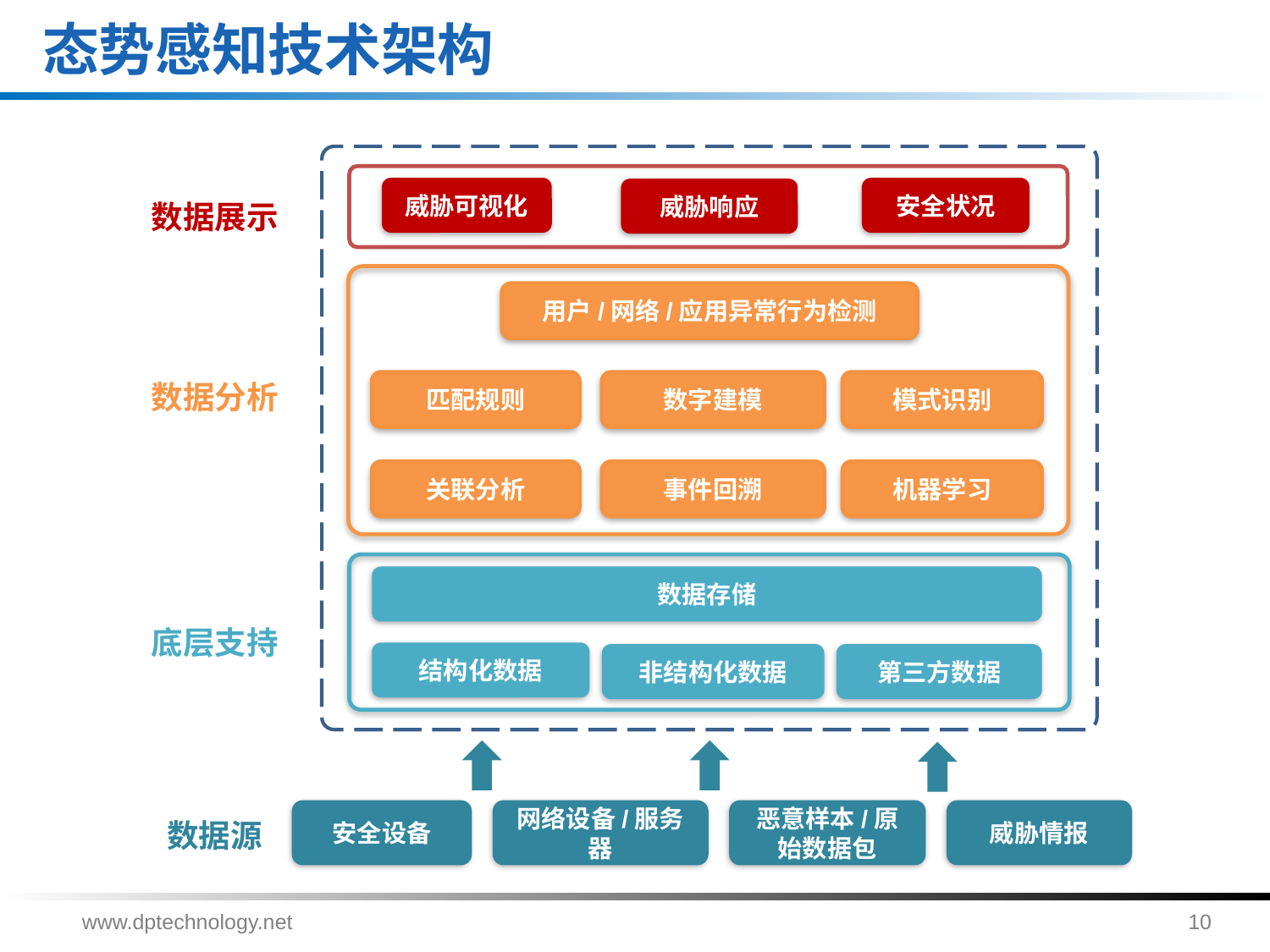

态势感知技术架构

安全状况
威胁可视化
威胁响应
数据展示

用户/网络/应用异常行为检测
数据分析
匹配规则
数字建模
模式识别
关联分析
事件回溯
机器学习

数据存储
底层支持
结构化数据
非结构化数据
第三方数据

安全设备
网络设备/服务器
恶意样本/原始数据包
威胁情报
数据源